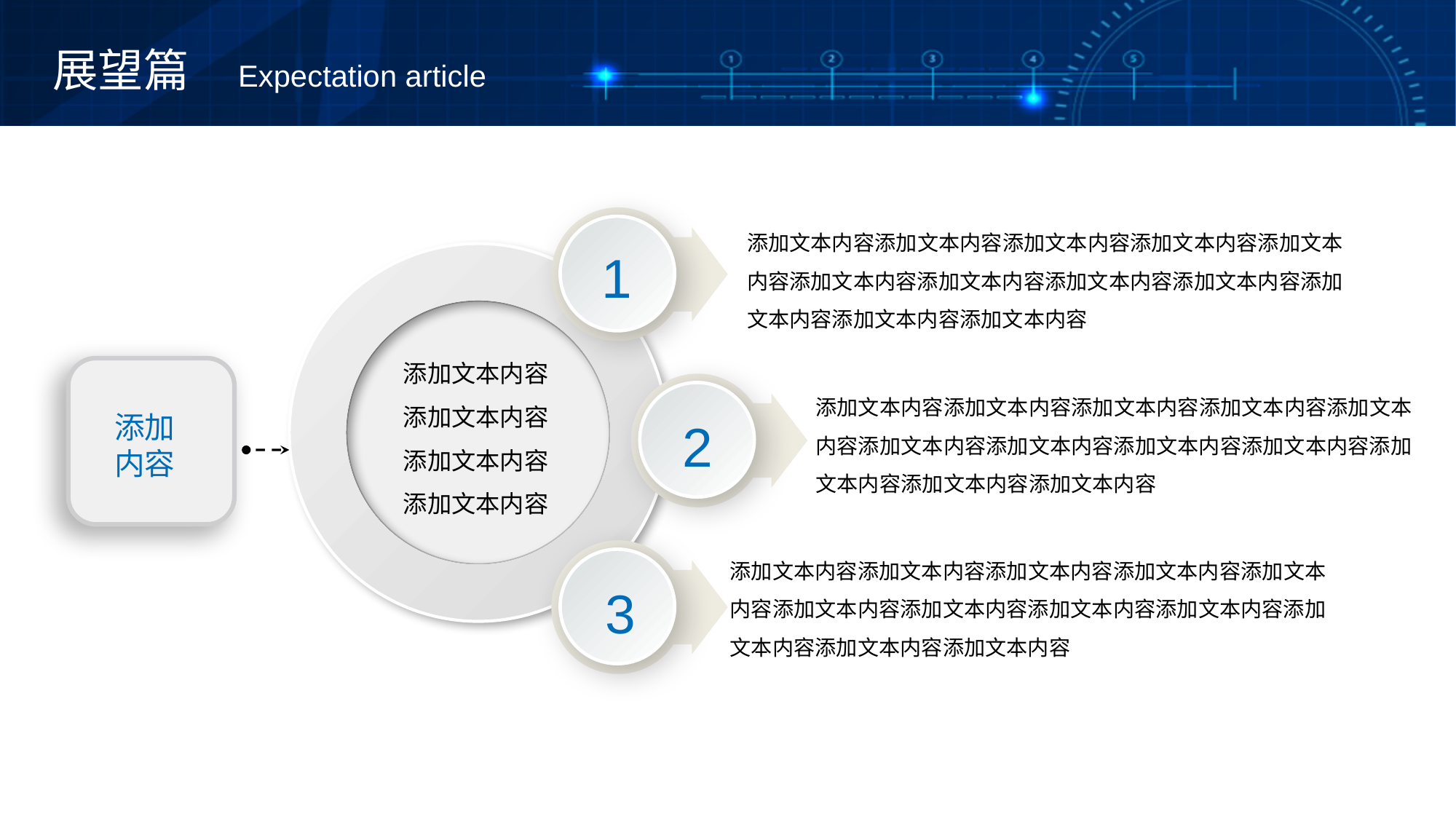

展望篇
Expectation article

添加文本内容添加文本内容添加文本内容添加文本内容添加文本内容添加文本内容添加文本内容添加文本内容添加文本内容添加文本内容添加文本内容添加文本内容
1

100%

添加文本内容添加文本内容添加文本内容添加文本内容

添加文本内容添加文本内容添加文本内容添加文本内容添加文本内容添加文本内容添加文本内容添加文本内容添加文本内容添加文本内容添加文本内容添加文本内容
添加
内容
2

添加文本内容添加文本内容添加文本内容添加文本内容添加文本内容添加文本内容添加文本内容添加文本内容添加文本内容添加文本内容添加文本内容添加文本内容
3